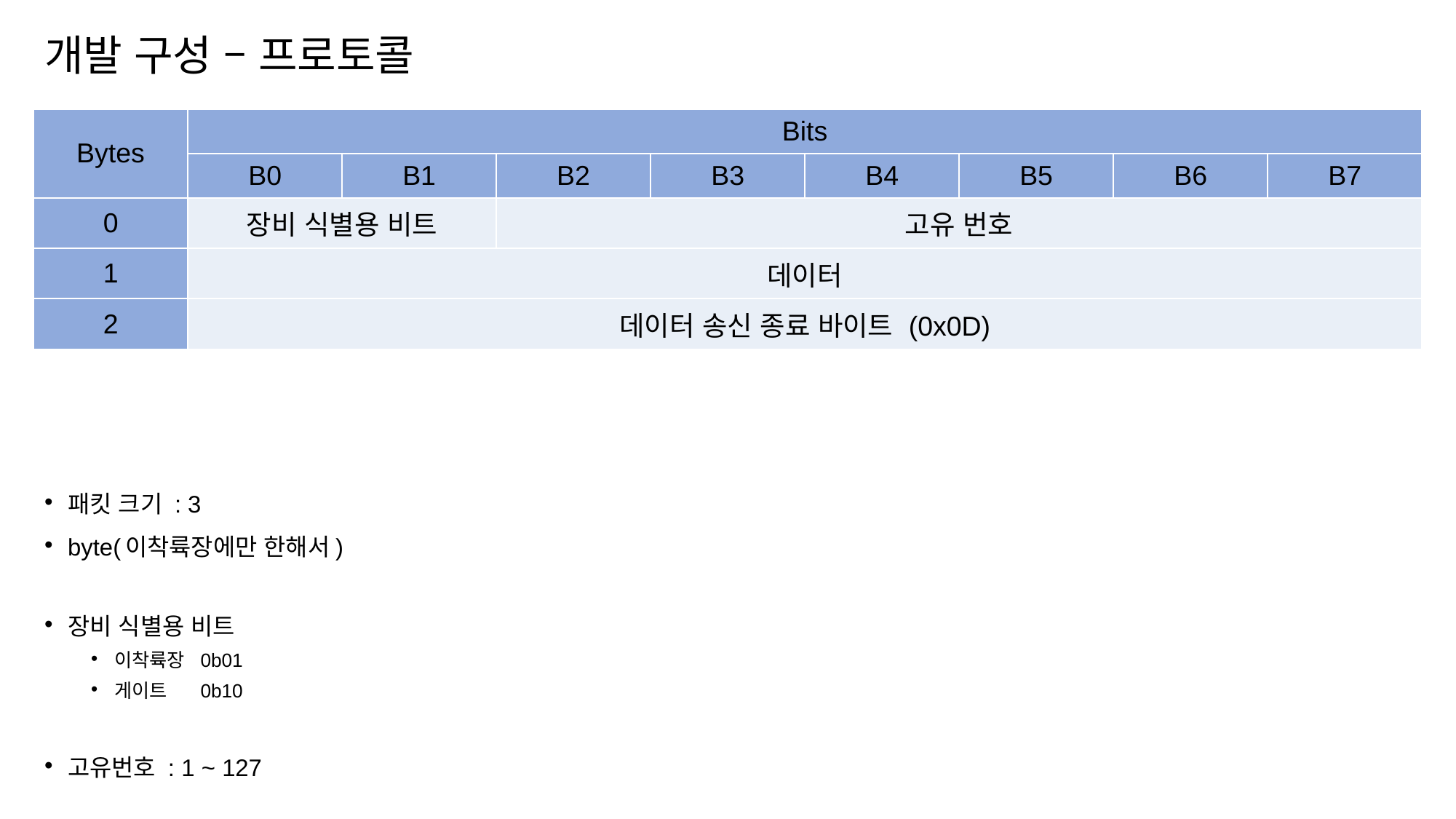

# 개발 구성 – 프로토콜
| Bytes | Bits |  |  |  |  |  |  |  |
| --- | --- | --- | --- | --- | --- | --- | --- | --- |
|  | B0 | B1 | B2 | B3 | B4 | B5 | B6 | B7 |
| 0 | 장비 식별용 비트 |  | 고유 번호 |  |  |  |  |  |
| 1 | 데이터 |  |  |  |  |  |  |  |
| 2 | 데이터 송신 종료 바이트 (0x0D) |  |  |  |  |  |  |  |
패킷 크기 : 3
byte(이착륙장에만 한해서)

장비 식별용 비트
이착륙장	0b01
게이트	0b10

고유번호 : 1 ~ 127